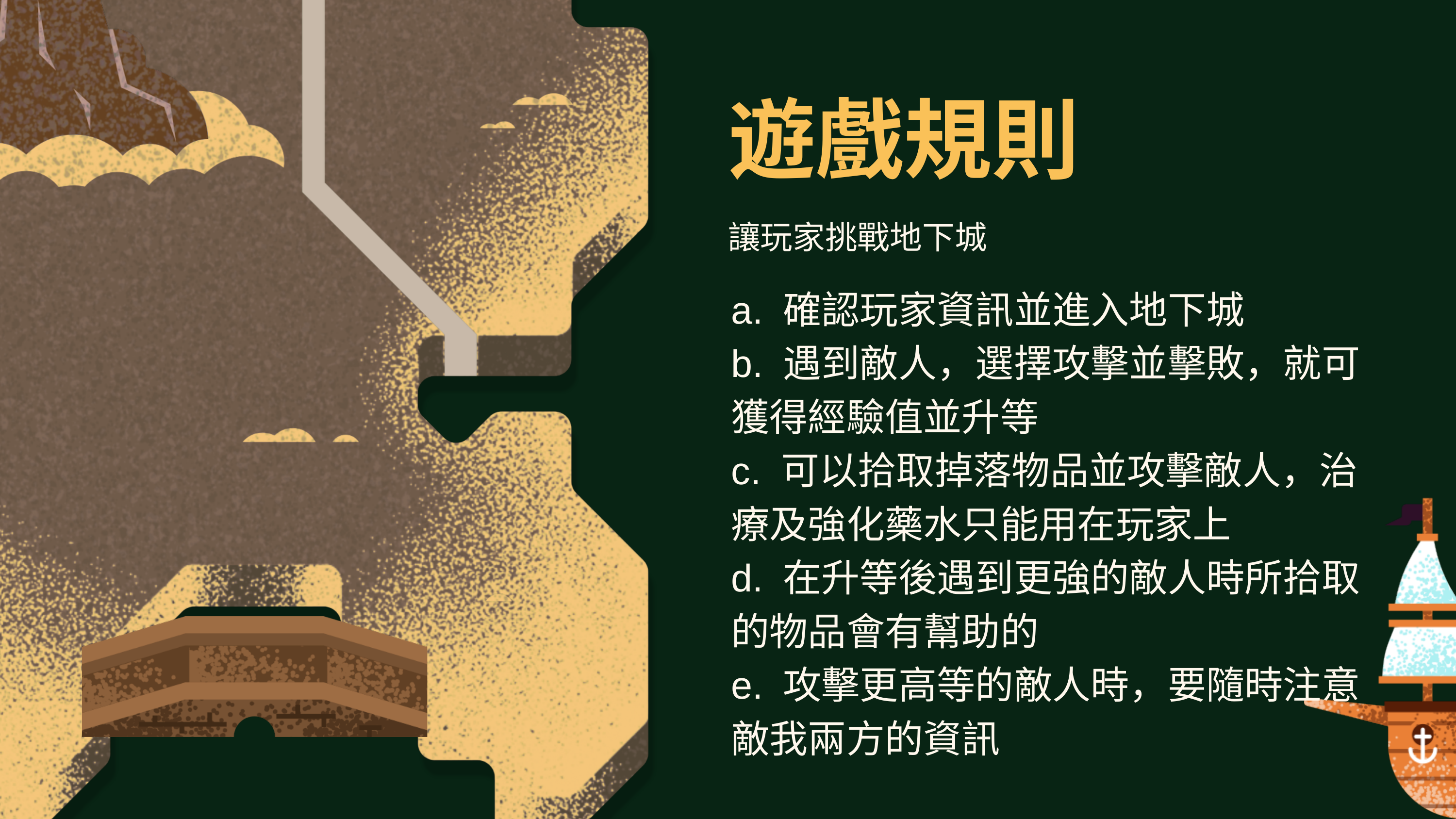

遊戲規則
讓玩家挑戰地下城
a. 確認玩家資訊並進入地下城
b. 遇到敵人，選擇攻擊並擊敗，就可獲得經驗值並升等
c. 可以拾取掉落物品並攻擊敵人，治療及強化藥水只能用在玩家上
d. 在升等後遇到更強的敵人時所拾取的物品會有幫助的
e. 攻擊更高等的敵人時，要隨時注意敵我兩方的資訊